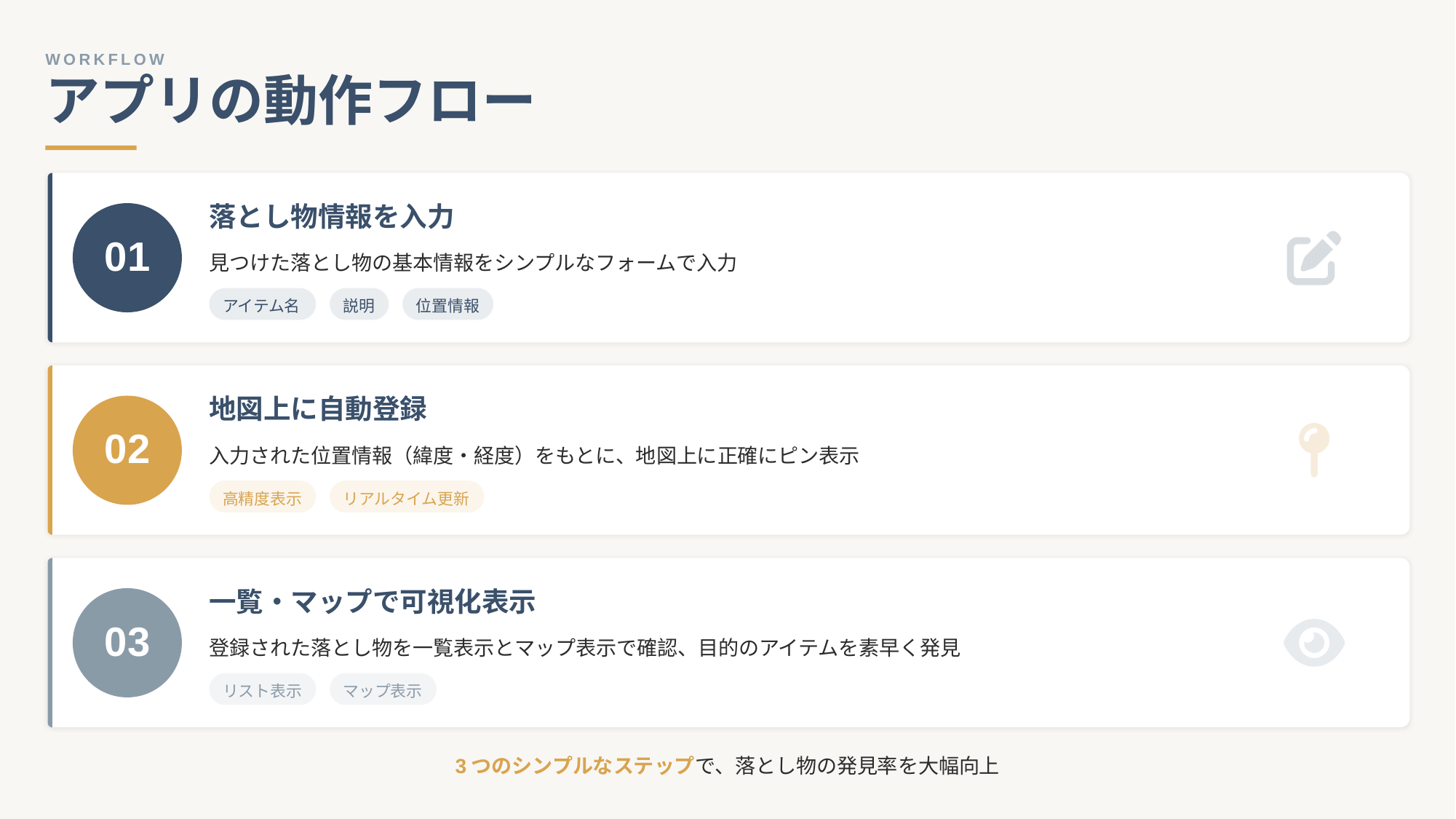

WORKFLOW
アプリの動作フロー

落とし物情報を入力
01

見つけた落とし物の基本情報をシンプルなフォームで入力

アイテム名

説明

位置情報

地図上に自動登録
02

入力された位置情報（緯度・経度）をもとに、地図上に正確にピン表示

高精度表示

リアルタイム更新

一覧・マップで可視化表示
03

登録された落とし物を一覧表示とマップ表示で確認、目的のアイテムを素早く発見

リスト表示

マップ表示
3つのシンプルなステップで、落とし物の発見率を大幅向上